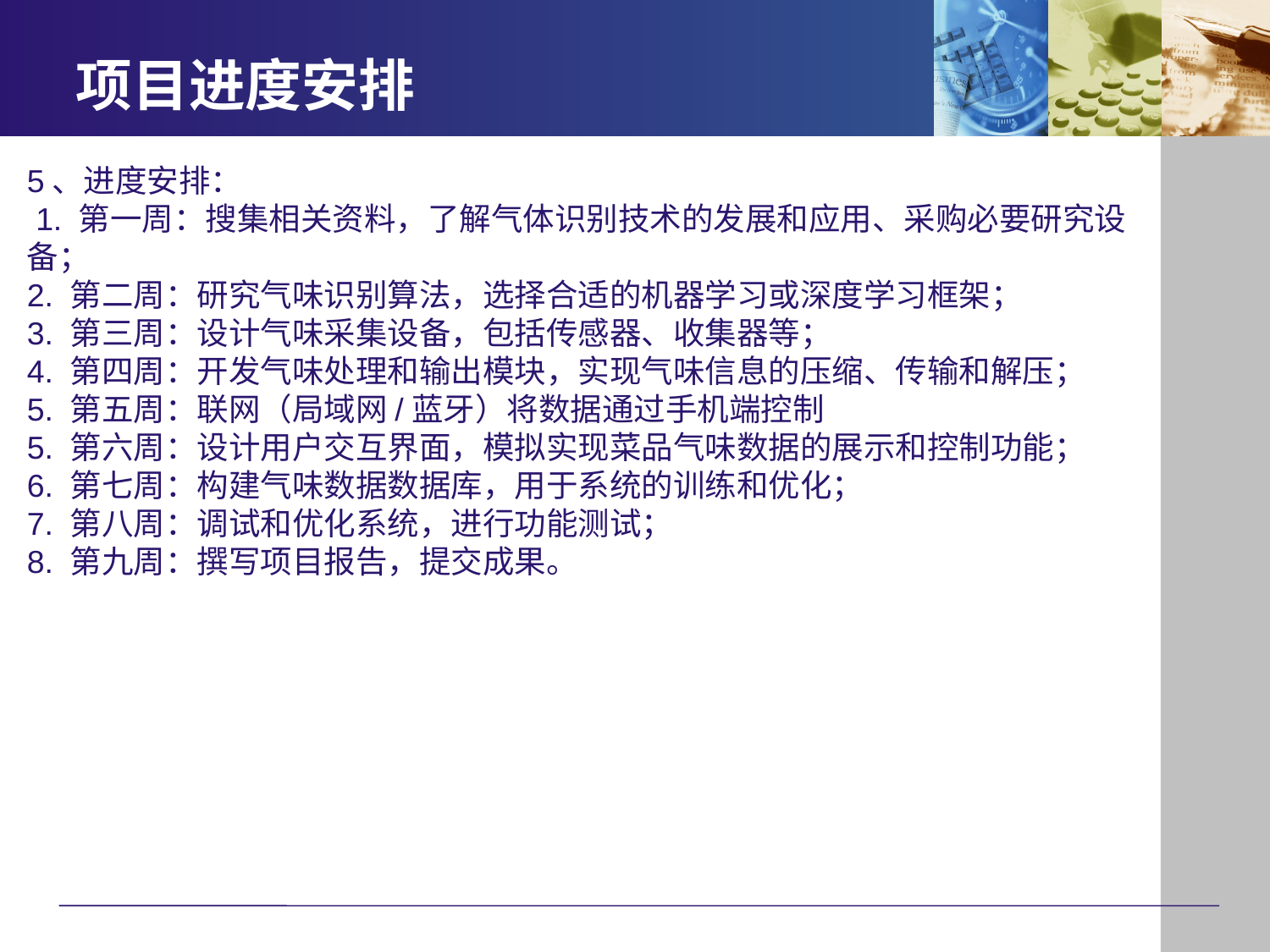

# 项目进度安排
5、进度安排：
 1. 第一周：搜集相关资料，了解气体识别技术的发展和应用、采购必要研究设备；
2. 第二周：研究气味识别算法，选择合适的机器学习或深度学习框架；
3. 第三周：设计气味采集设备，包括传感器、收集器等；
4. 第四周：开发气味处理和输出模块，实现气味信息的压缩、传输和解压；
5. 第五周：联网（局域网/蓝牙）将数据通过手机端控制
5. 第六周：设计用户交互界面，模拟实现菜品气味数据的展示和控制功能；
6. 第七周：构建气味数据数据库，用于系统的训练和优化；
7. 第八周：调试和优化系统，进行功能测试；
8. 第九周：撰写项目报告，提交成果。